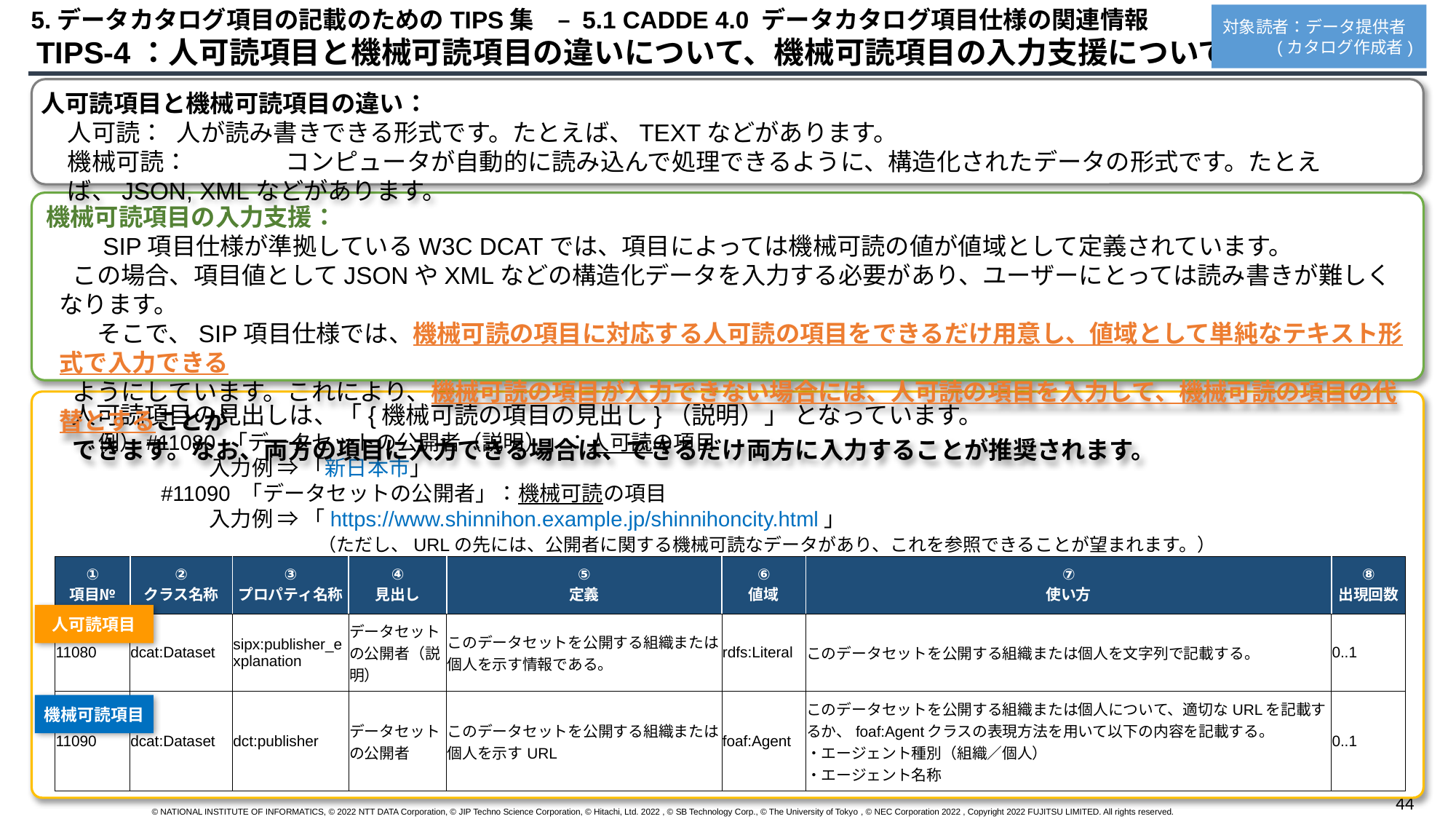

5.データカタログ項目の記載のためのTIPS集　– 5.1 CADDE 4.0 データカタログ項目仕様の関連情報
対象読者：データ提供者
           (カタログ作成者)
 TIPS-4：人可読項目と機械可読項目の違いについて、機械可読項目の入力支援について
人可読項目と機械可読項目の違い：
人可読：	人が読み書きできる形式です。たとえば、TEXTなどがあります。
機械可読：	コンピュータが自動的に読み込んで処理できるように、構造化されたデータの形式です。たとえば、JSON, XMLなどがあります。
機械可読項目の入力支援：
　SIP項目仕様が準拠しているW3C DCATでは、項目によっては機械可読の値が値域として定義されています。
この場合、項目値としてJSONやXMLなどの構造化データを入力する必要があり、ユーザーにとっては読み書きが難しくなります。
　そこで、SIP項目仕様では、機械可読の項目に対応する人可読の項目をできるだけ用意し、値域として単純なテキスト形式で入力できる
ようにしています。これにより、機械可読の項目が入力できない場合には、人可読の項目を入力して、機械可読の項目の代替とすることが
できます。なお、両方の項目に入力できる場合は、できるだけ両方に入力することが推奨されます。
人可読項目の見出しは、「{機械可読の項目の見出し}（説明）」 となっています。
例）#11080 「データセットの公開者（説明）」：人可読の項目
　　	入力例 ⇒ 「新日本市」
　　#11090 「データセットの公開者」：機械可読の項目
　　	入力例 ⇒ 「https://www.shinnihon.example.jp/shinnihoncity.html」
		（ただし、URLの先には、公開者に関する機械可読なデータがあり、これを参照できることが望まれます。）
| ① 項目№ | ② クラス名称 | ③ プロパティ名称 | ④ 見出し | ⑤ 定義 | ⑥ 値域 | ⑦ 使い方 | ⑧ 出現回数 |
| --- | --- | --- | --- | --- | --- | --- | --- |
| 11080 | dcat:Dataset | sipx:publisher\_explanation | データセットの公開者（説明） | このデータセットを公開する組織または個人を示す情報である。 | rdfs:Literal | このデータセットを公開する組織または個人を文字列で記載する。 | 0..1 |
| 11090 | dcat:Dataset | dct:publisher | データセットの公開者 | このデータセットを公開する組織または個人を示すURL | foaf:Agent | このデータセットを公開する組織または個人について、適切なURLを記載するか、foaf:Agentクラスの表現方法を用いて以下の内容を記載する。 ・エージェント種別（組織／個人） ・エージェント名称 | 0..1 |
人可読項目
機械可読項目